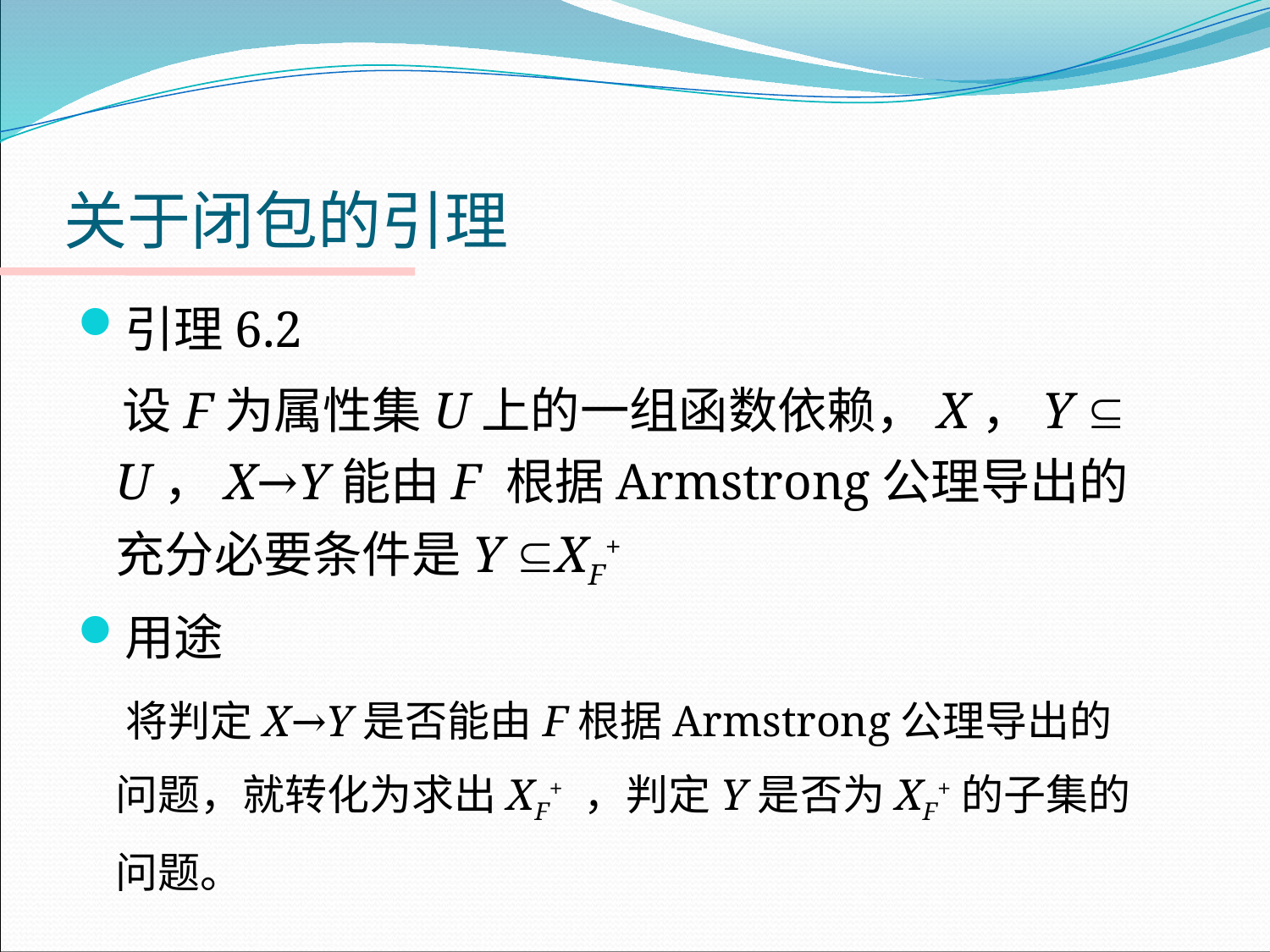

# 关于闭包的引理
引理6.2
   设F为属性集U上的一组函数依赖，X，Y ⊆ U，X→Y能由F 根据Armstrong公理导出的充分必要条件是Y ⊆XF+
用途
    将判定X→Y是否能由F根据Armstrong公理导出的问题，就转化为求出XF+ ，判定Y是否为XF+的子集的问题。

605